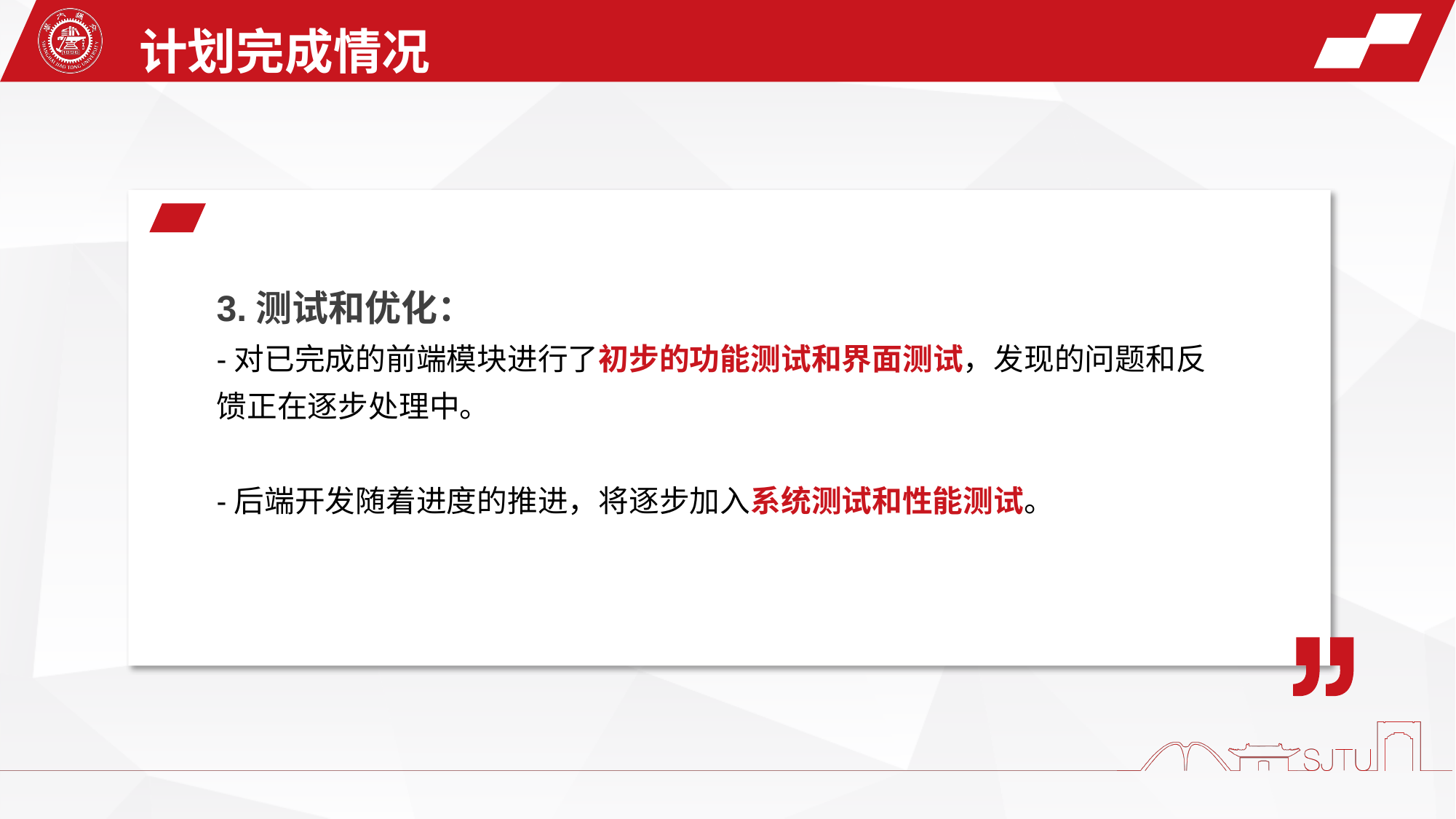

计划完成情况

3.测试和优化：
-对已完成的前端模块进行了初步的功能测试和界面测试，发现的问题和反馈正在逐步处理中。

-后端开发随着进度的推进，将逐步加入系统测试和性能测试。